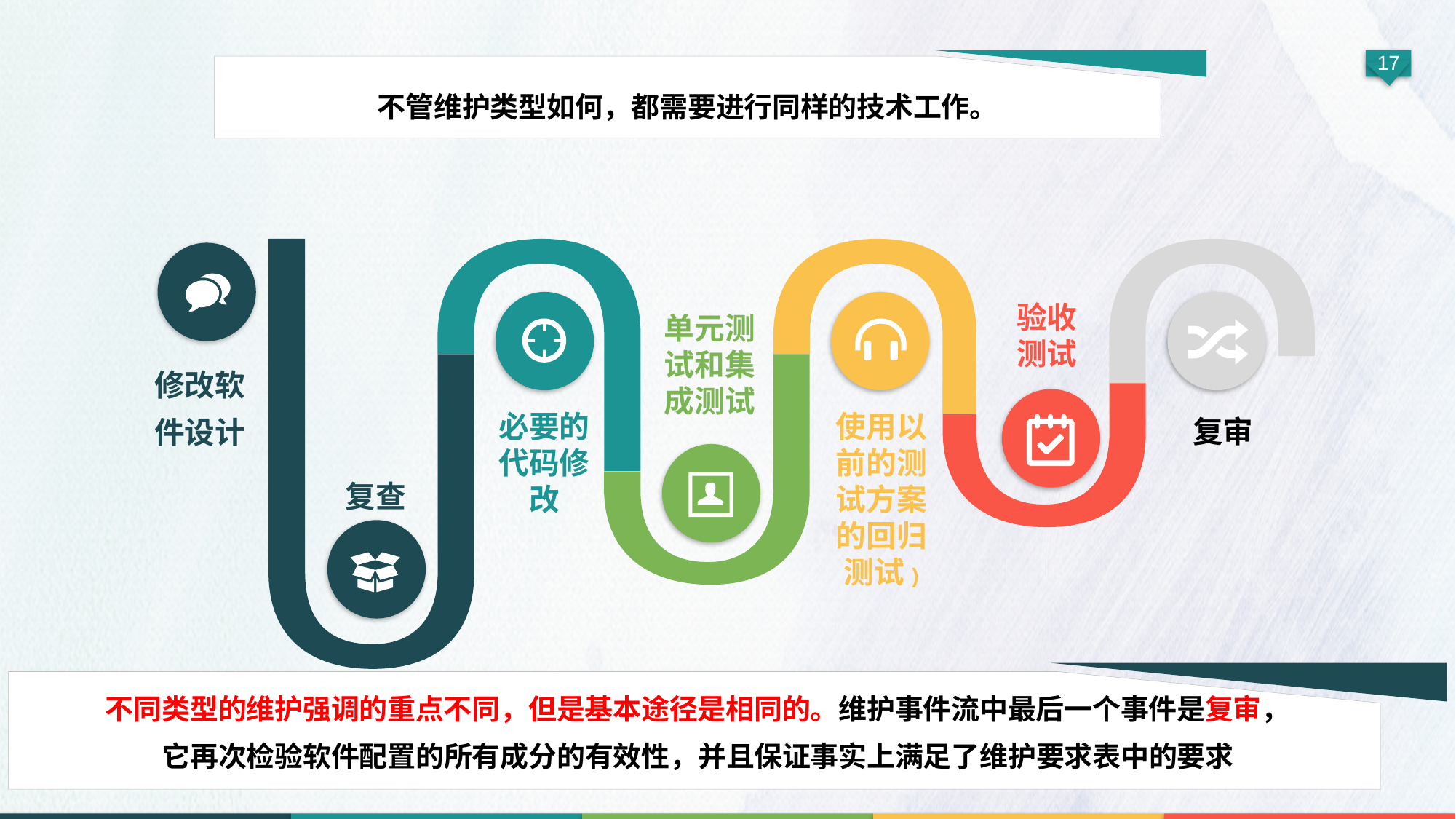

不管维护类型如何，都需要进行同样的技术工作。

验收
测试

单元测试和集成测试

修改软件设计

使用以前的测试方案的回归测试)
必要的代码修改
复审

复查

不同类型的维护强调的重点不同，但是基本途径是相同的。维护事件流中最后一个事件是复审，

它再次检验软件配置的所有成分的有效性，并且保证事实上满足了维护要求表中的要求